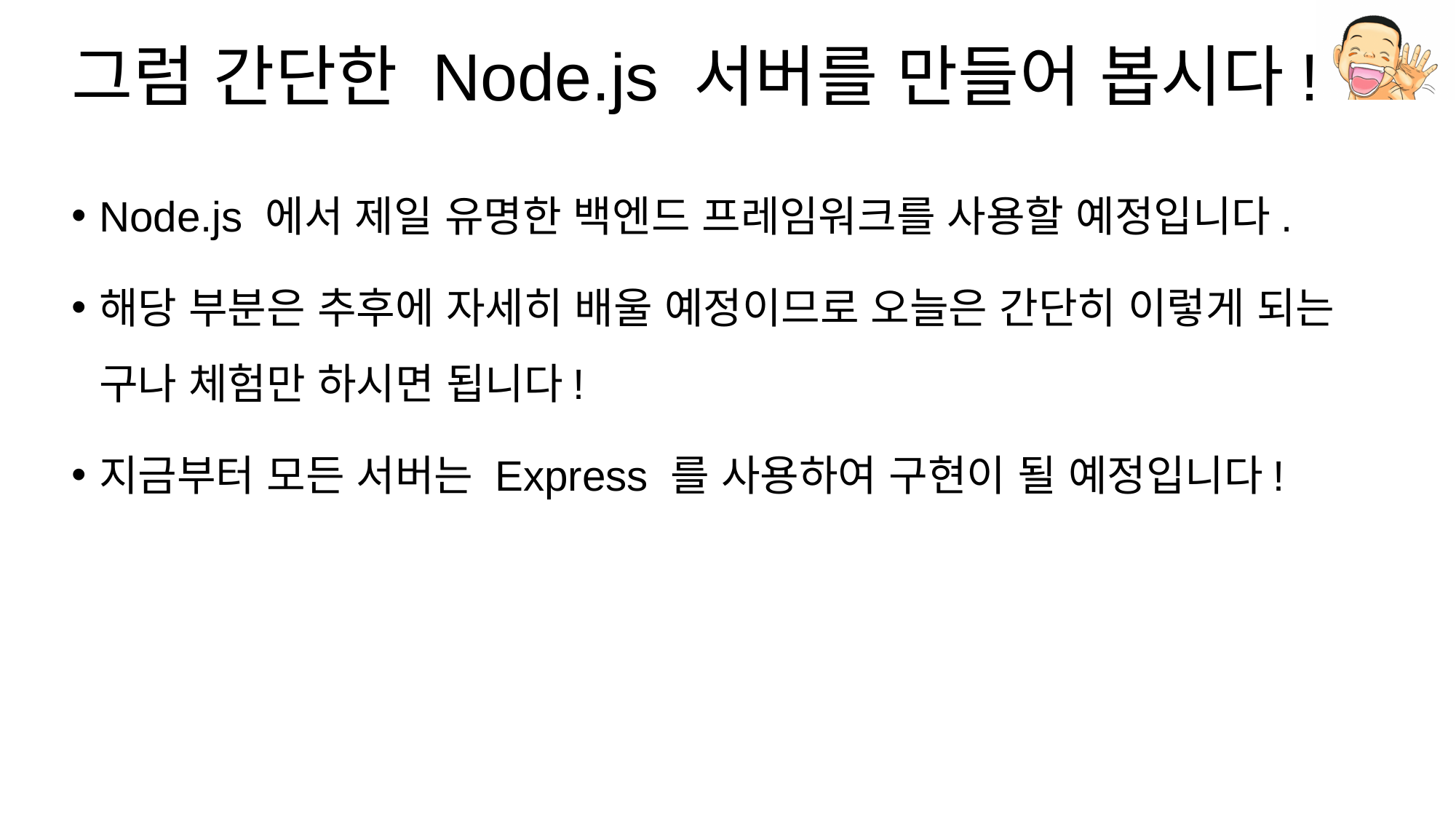

# 그럼 간단한 Node.js 서버를 만들어 봅시다!
Node.js 에서 제일 유명한 백엔드 프레임워크를 사용할 예정입니다.
해당 부분은 추후에 자세히 배울 예정이므로 오늘은 간단히 이렇게 되는 구나 체험만 하시면 됩니다!
지금부터 모든 서버는 Express 를 사용하여 구현이 될 예정입니다!